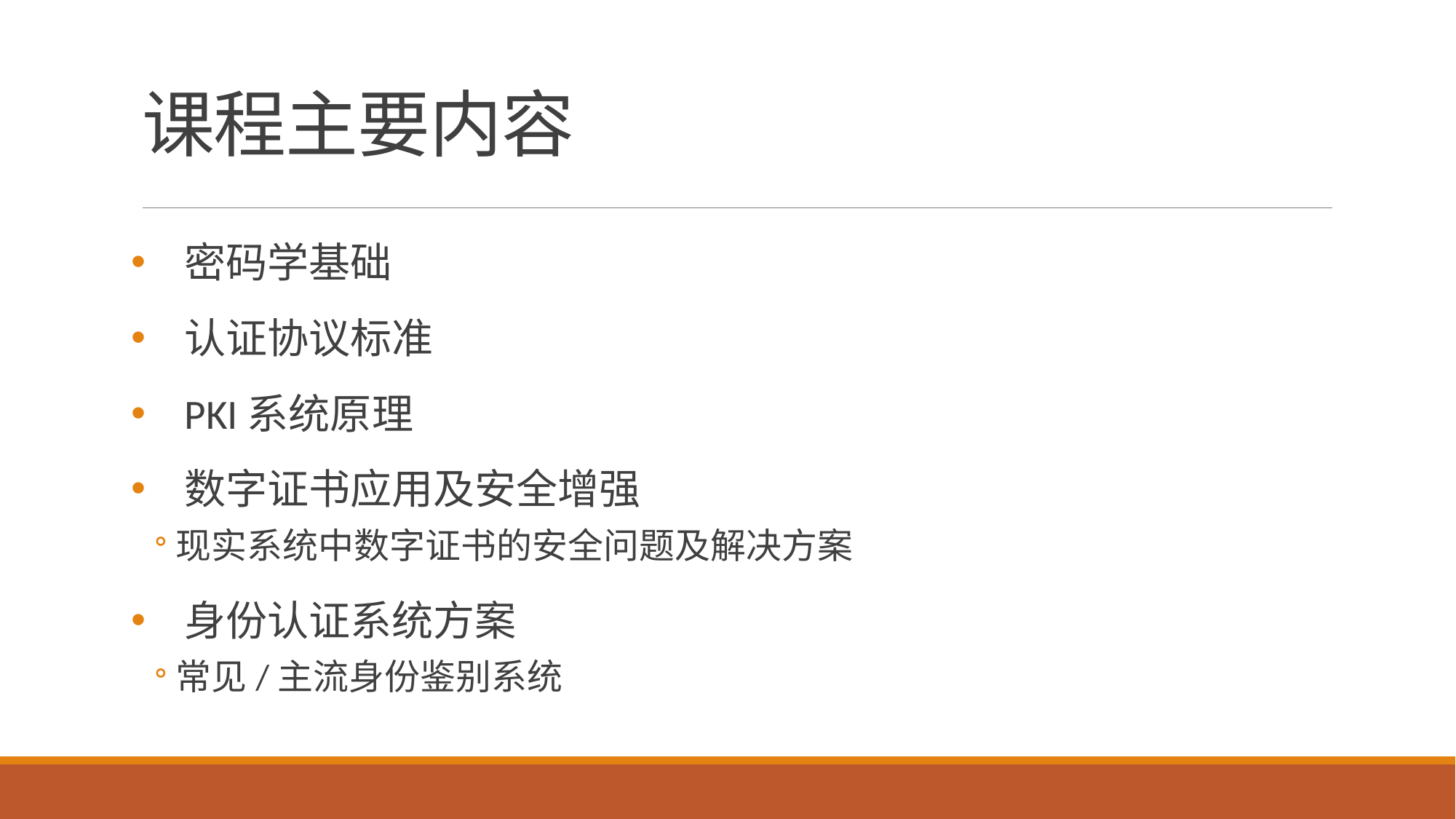

# 课程主要内容
密码学基础
认证协议标准
PKI系统原理
数字证书应用及安全增强
现实系统中数字证书的安全问题及解决方案
身份认证系统方案
常见/主流身份鉴别系统